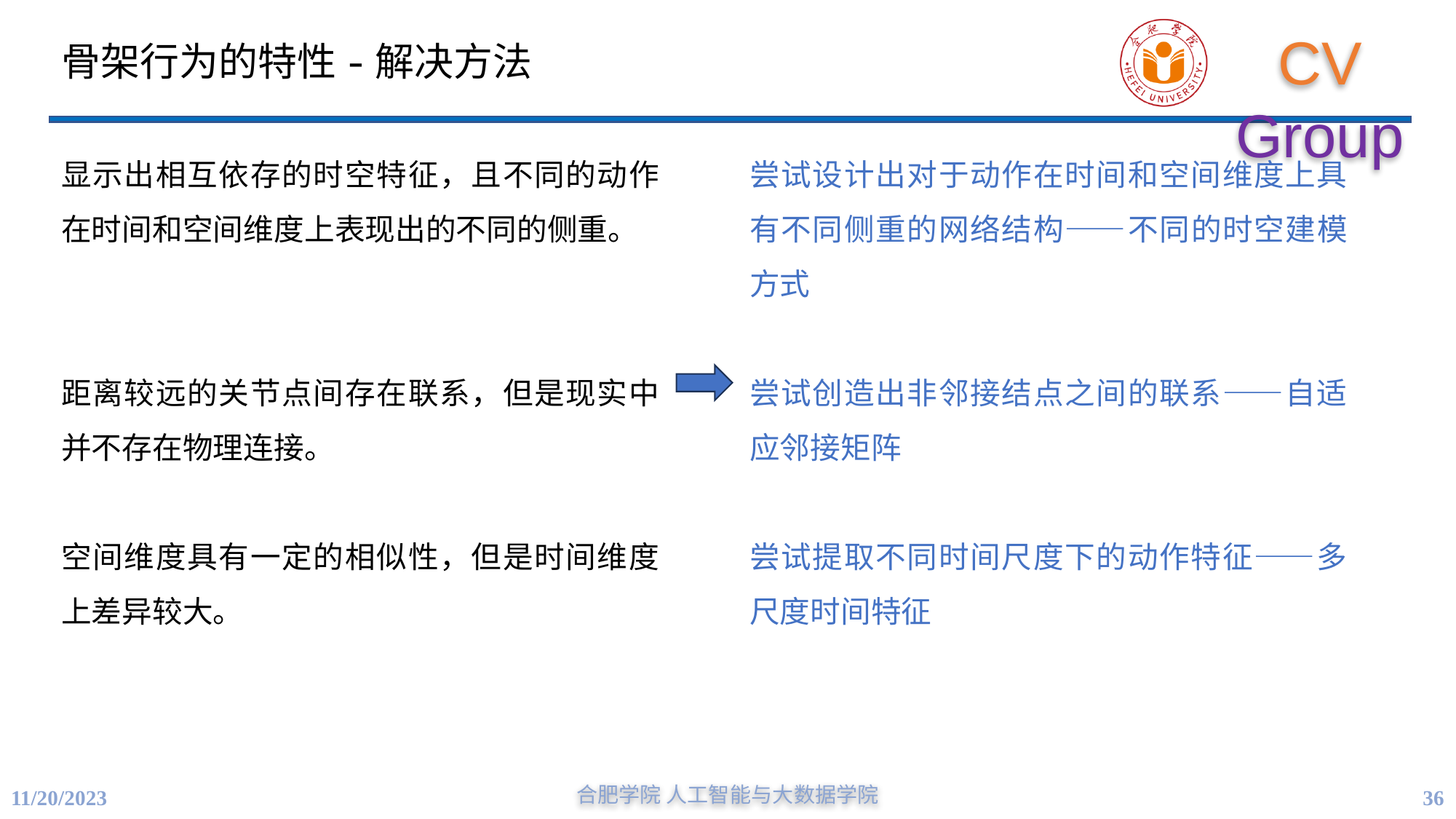

# 骨架行为的特性-解决方法
显示出相互依存的时空特征，且不同的动作在时间和空间维度上表现出的不同的侧重。

距离较远的关节点间存在联系，但是现实中并不存在物理连接。

空间维度具有一定的相似性，但是时间维度上差异较大。

尝试设计出对于动作在时间和空间维度上具有不同侧重的网络结构——不同的时空建模方式

尝试创造出非邻接结点之间的联系——自适应邻接矩阵

尝试提取不同时间尺度下的动作特征——多尺度时间特征

合肥学院 人工智能与大数据学院
36
11/20/2023